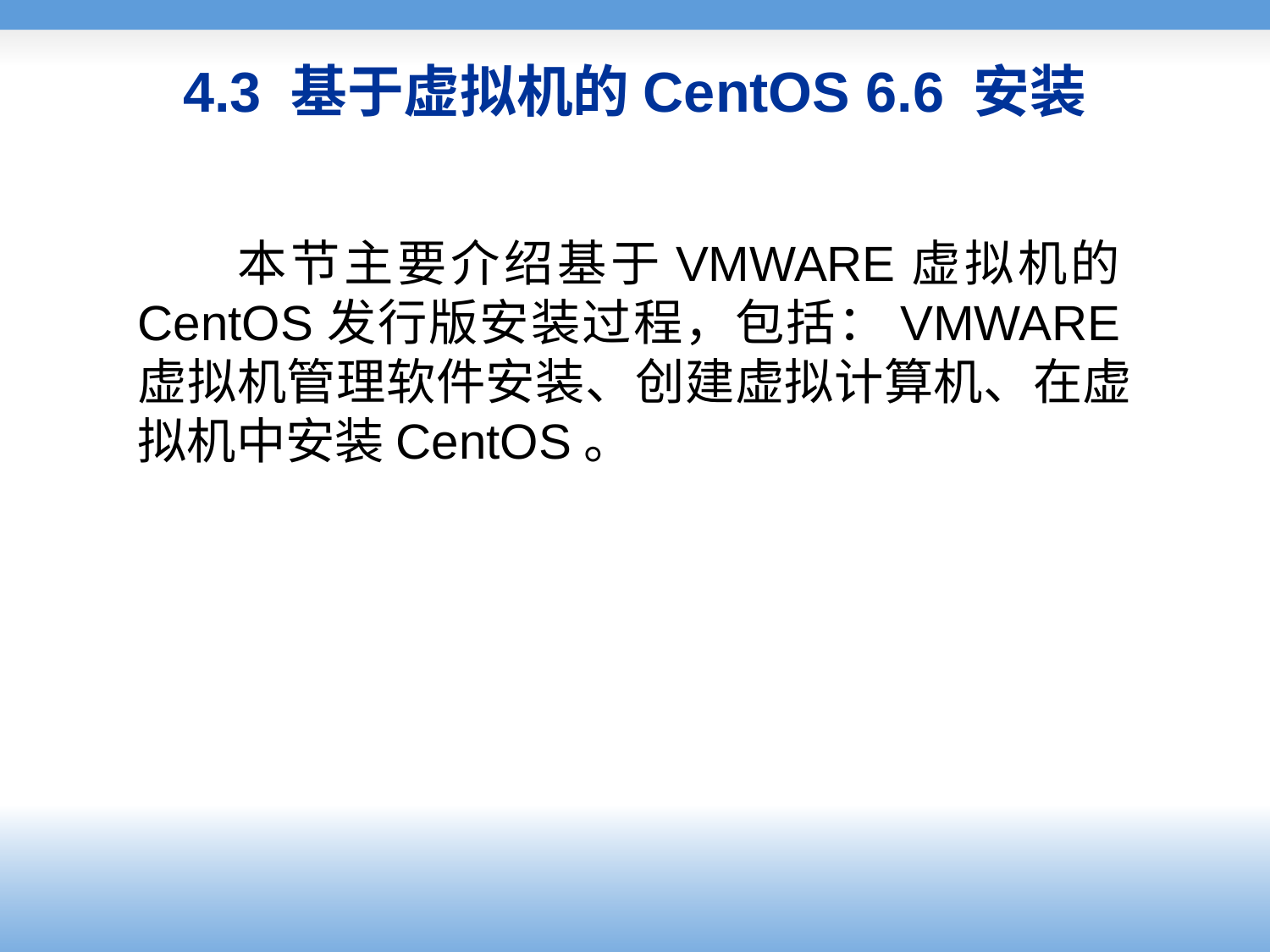

# 4.3 基于虚拟机的CentOS 6.6 安装
本节主要介绍基于VMWARE虚拟机的CentOS发行版安装过程，包括：VMWARE虚拟机管理软件安装、创建虚拟计算机、在虚拟机中安装CentOS。